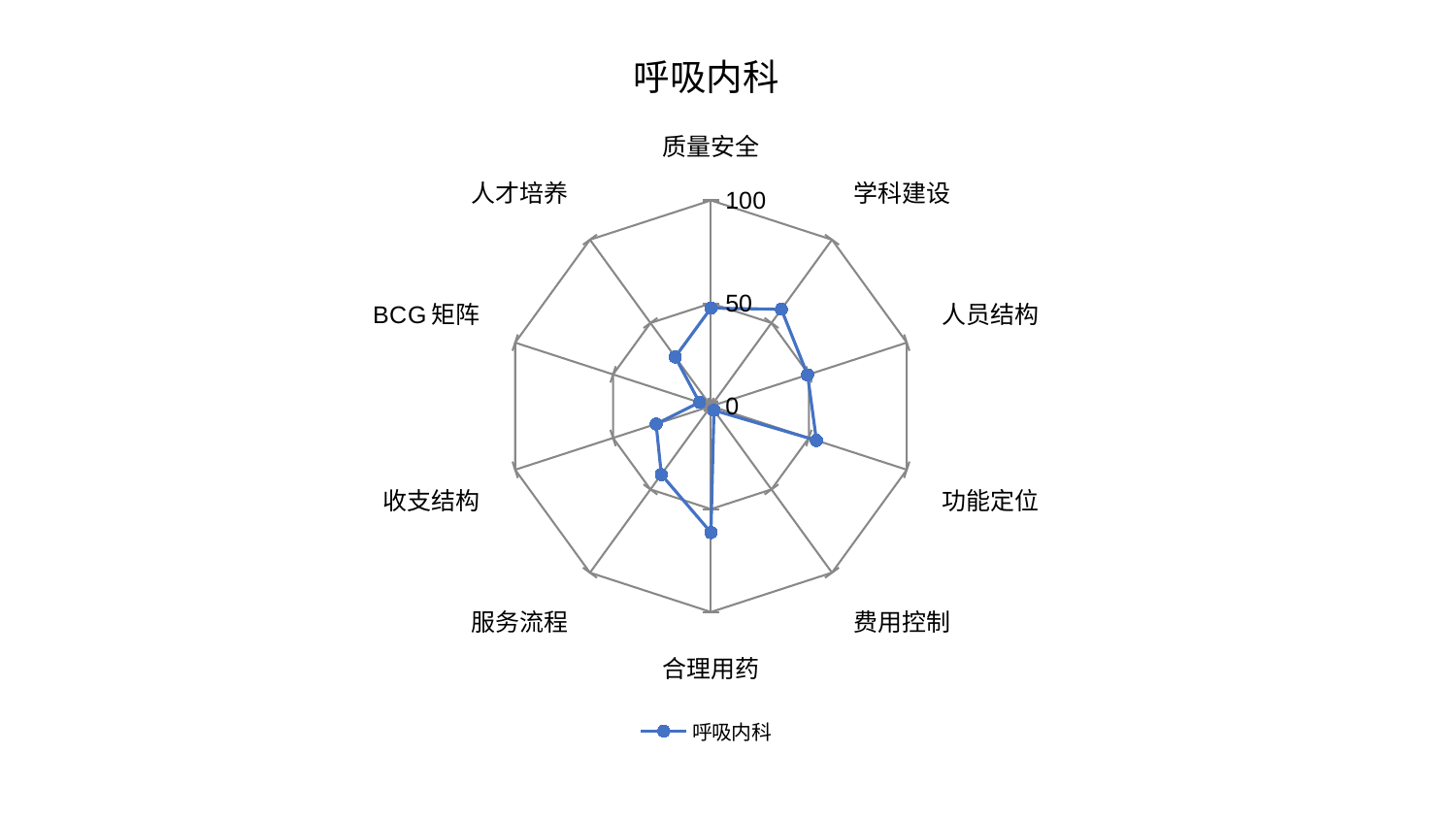

### Chart: 呼吸内科

| Category | 呼吸内科 |
|---|---|
| 质量安全 | 47.685253099650005 |
| 学科建设 | 58.20416972194143 |
| 人员结构 | 49.33320162444039 |
| 功能定位 | 53.87396998826642 |
| 费用控制 | 2.503931745853271 |
| 合理用药 | 61.39970882858723 |
| 服务流程 | 41.05932407268152 |
| 收支结构 | 28.028489034155392 |
| BCG矩阵 | 5.8947430967087335 |
| 人才培养 | 29.57781385355746 |
136